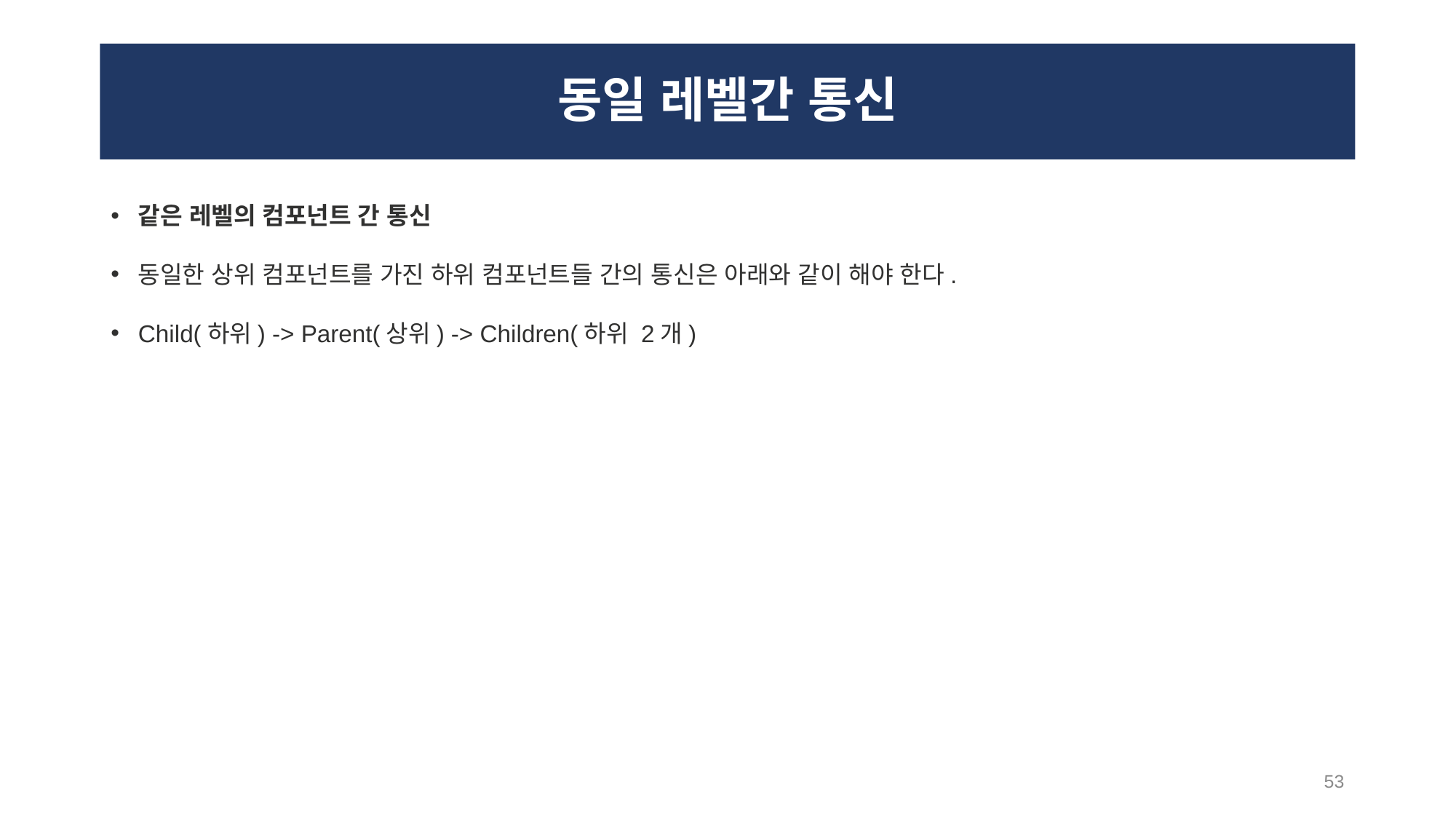

# 동일 레벨간 통신
같은 레벨의 컴포넌트 간 통신
동일한 상위 컴포넌트를 가진 하위 컴포넌트들 간의 통신은 아래와 같이 해야 한다.
Child(하위) -> Parent(상위) -> Children(하위 2개)

53